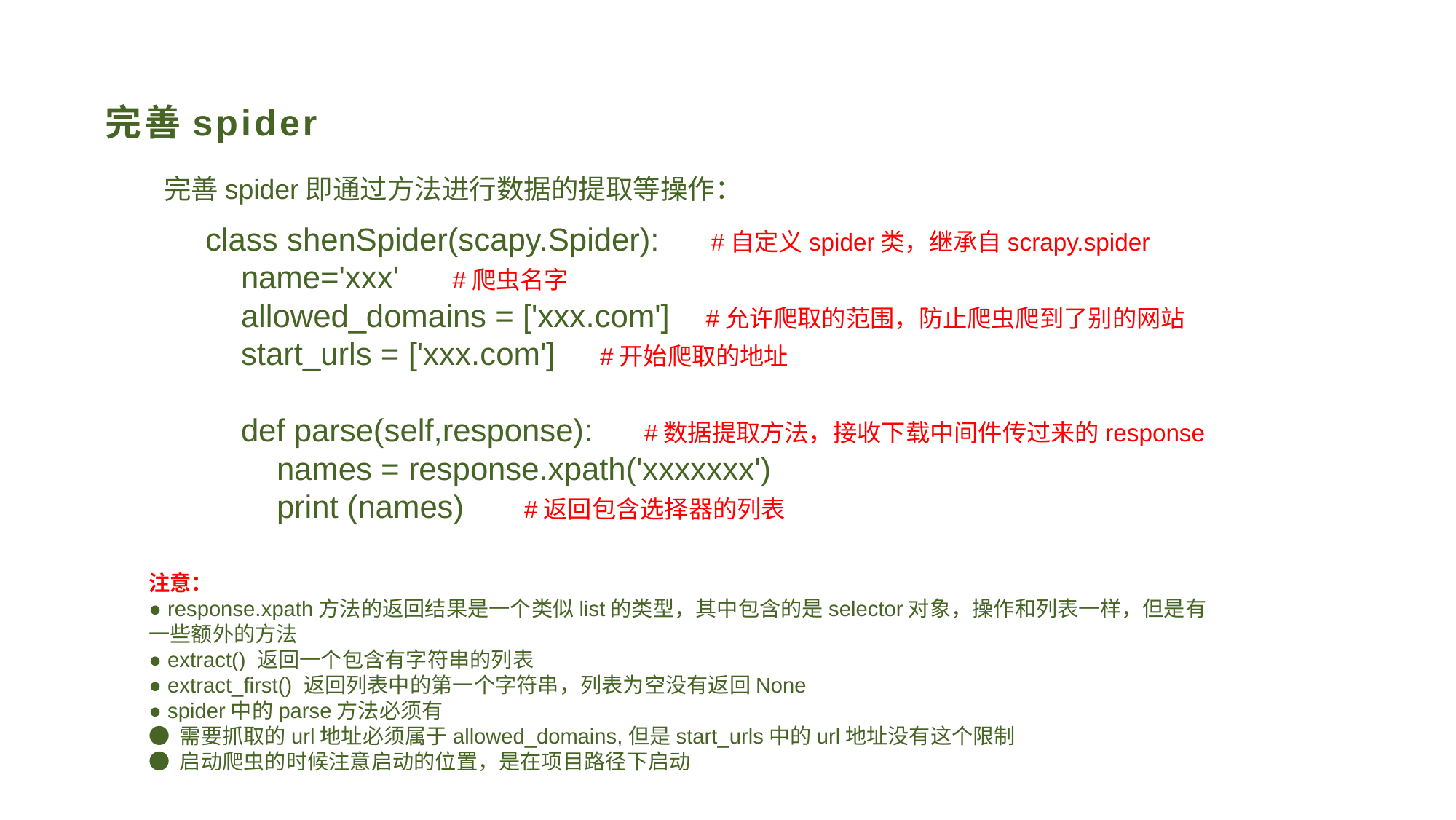

# 完善spider
完善spider即通过方法进行数据的提取等操作：

class shenSpider(scapy.Spider):      #自定义spider类，继承自scrapy.spider
    name='xxx'      #爬虫名字
    allowed_domains = ['xxx.com']    #允许爬取的范围，防止爬虫爬到了别的网站
    start_urls = ['xxx.com']     #开始爬取的地址

    def parse(self,response):      #数据提取方法，接收下载中间件传过来的response
        names = response.xpath('xxxxxxx')
        print (names)       #返回包含选择器的列表
注意：
● response.xpath方法的返回结果是一个类似list的类型，其中包含的是selector对象，操作和列表一样，但是有一些额外的方法
● extract() 返回一个包含有字符串的列表
● extract_first() 返回列表中的第一个字符串，列表为空没有返回None
● spider中的parse方法必须有
● 需要抓取的url地址必须属于allowed_domains,但是start_urls中的url地址没有这个限制
● 启动爬虫的时候注意启动的位置，是在项目路径下启动